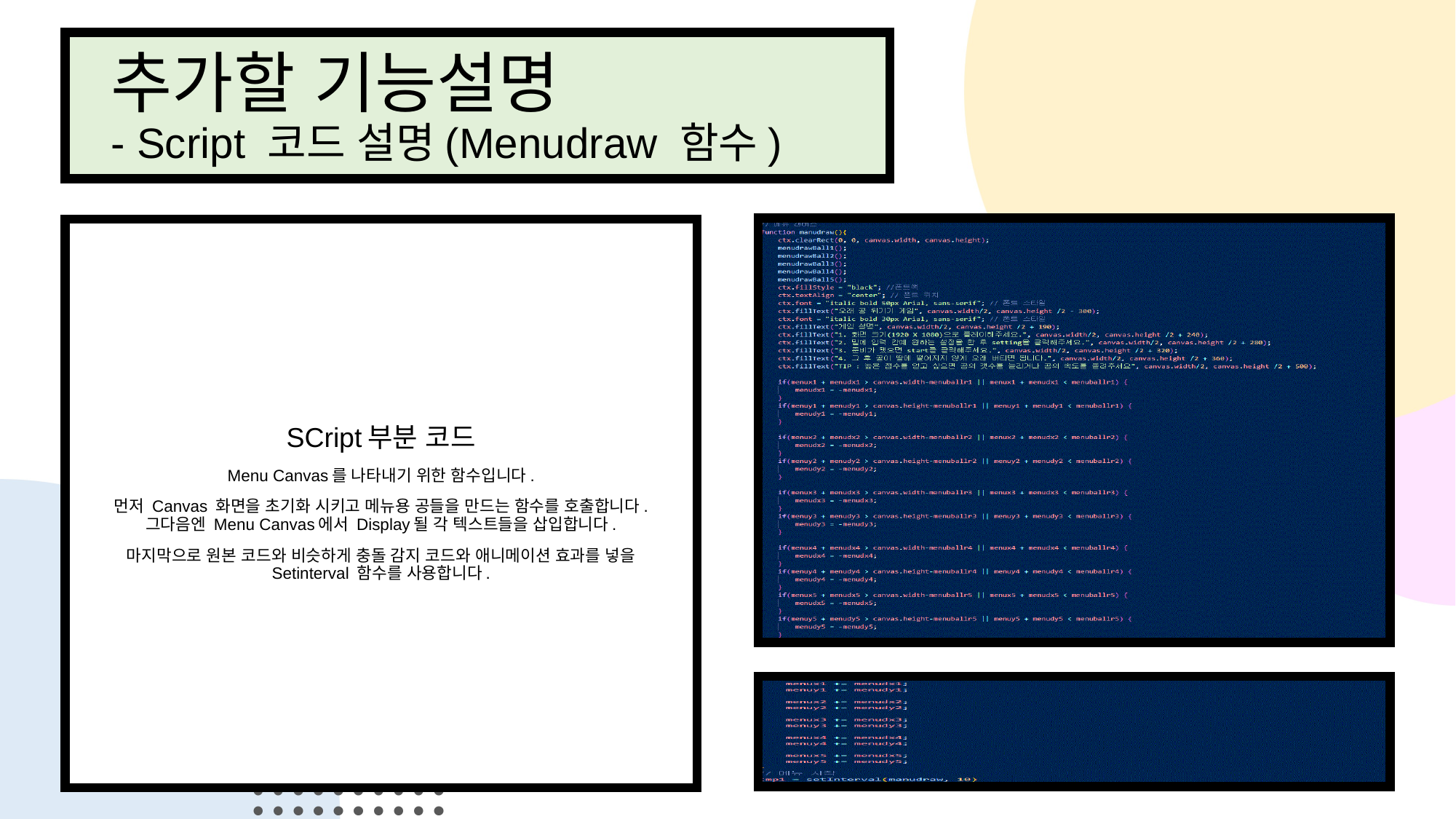

# 추가할 기능설명 - Script 코드 설명(Menudraw 함수)

SCript부분 코드
Menu Canvas를 나타내기 위한 함수입니다.
먼저 Canvas 화면을 초기화 시키고 메뉴용 공들을 만드는 함수를 호출합니다. 그다음엔 Menu Canvas에서 Display될 각 텍스트들을 삽입합니다.
마지막으로 원본 코드와 비슷하게 충돌 감지 코드와 애니메이션 효과를 넣을 Setinterval 함수를 사용합니다.